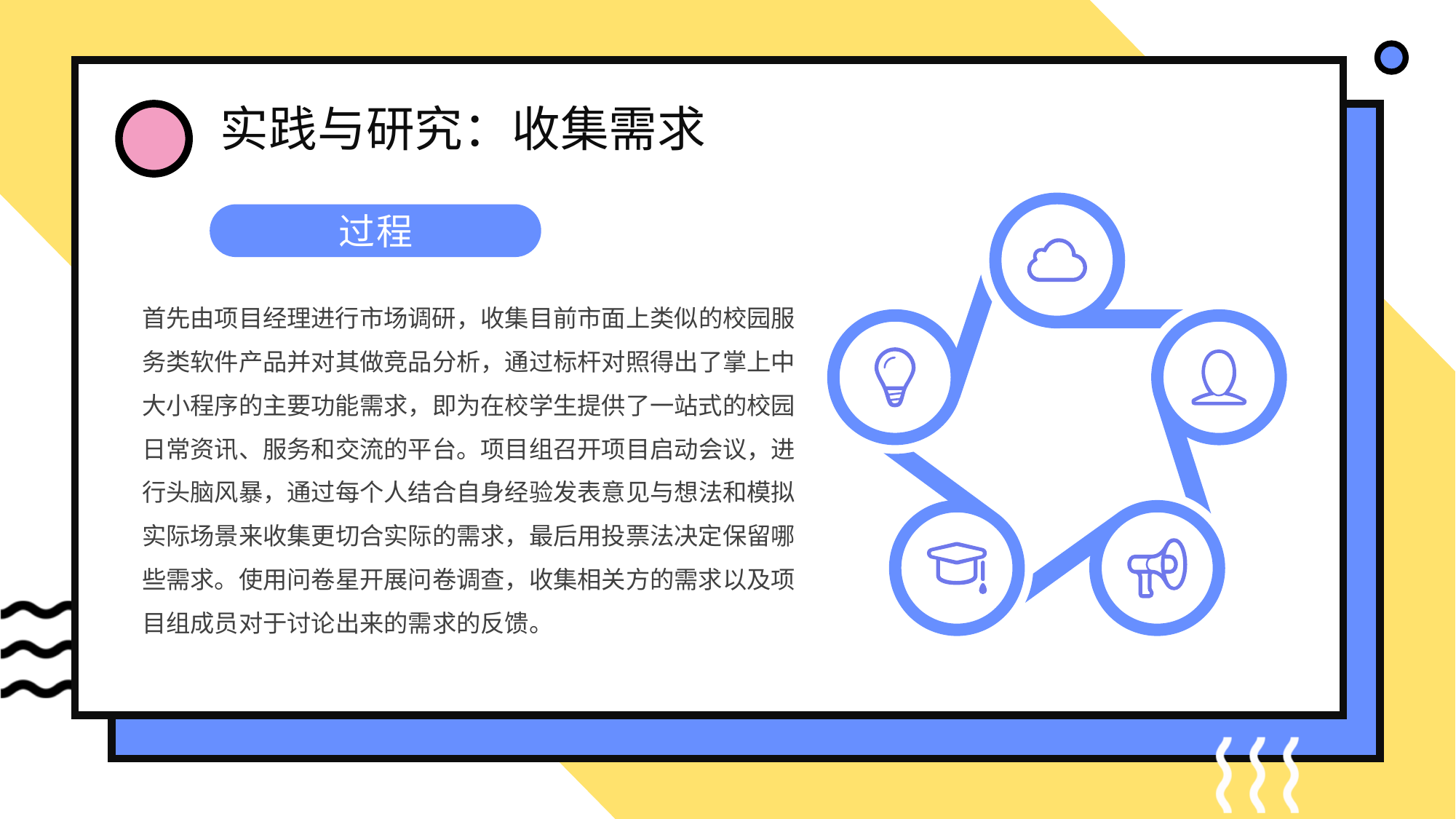

实践与研究：收集需求

过程
首先由项目经理进行市场调研，收集目前市面上类似的校园服务类软件产品并对其做竞品分析，通过标杆对照得出了掌上中大小程序的主要功能需求，即为在校学生提供了一站式的校园日常资讯、服务和交流的平台。项目组召开项目启动会议，进行头脑风暴，通过每个人结合自身经验发表意见与想法和模拟实际场景来收集更切合实际的需求，最后用投票法决定保留哪些需求。使用问卷星开展问卷调查，收集相关方的需求以及项目组成员对于讨论出来的需求的反馈。